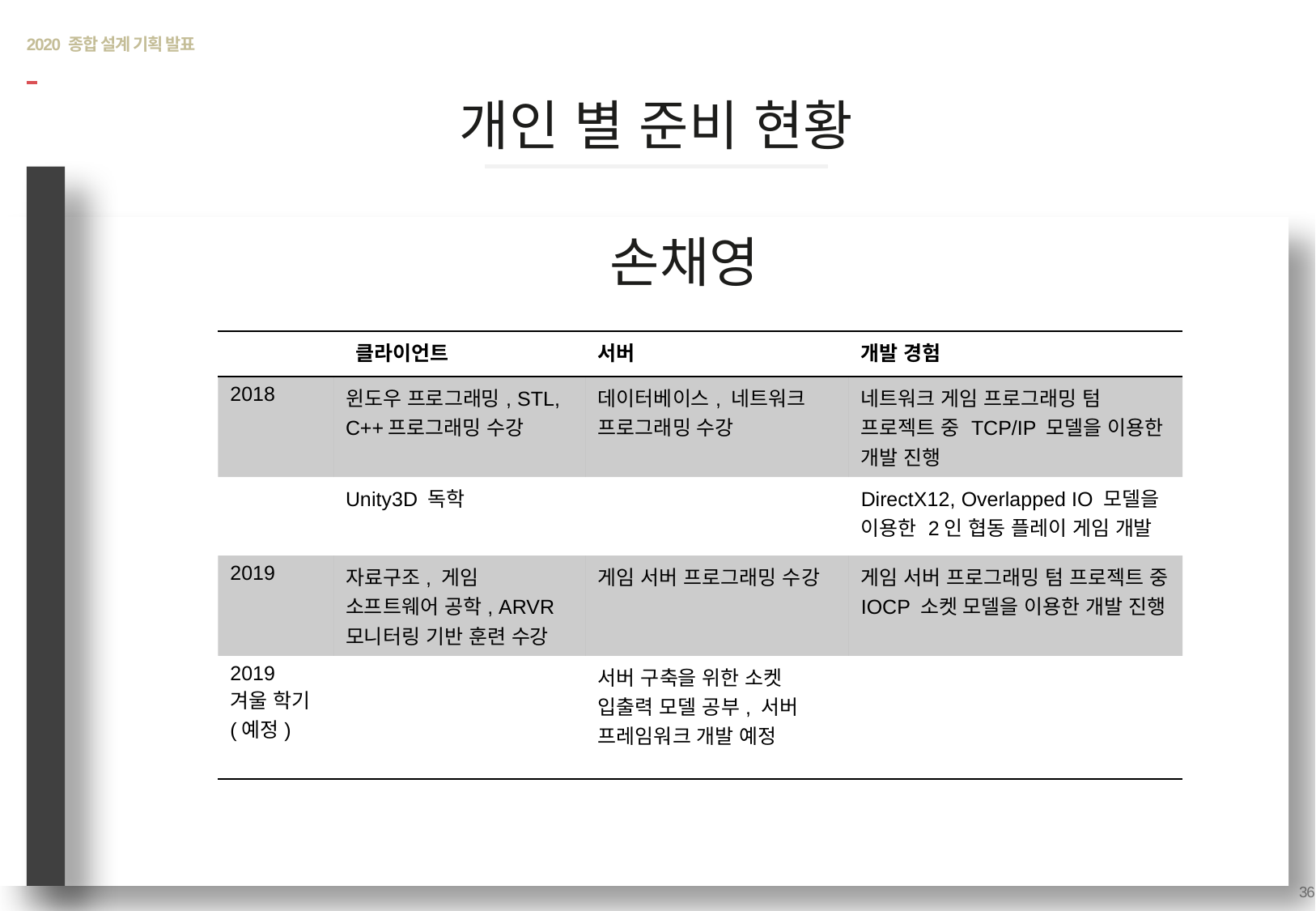

# 2020 종합 설계 기획 발표
개인 별 준비 현황

손채영
| 클라이언트 |  | 서버 | 개발 경험 |
| --- | --- | --- | --- |
| 2018 | 윈도우 프로그래밍, STL, C++프로그래밍 수강 | 데이터베이스, 네트워크 프로그래밍 수강 | 네트워크 게임 프로그래밍 텀 프로젝트 중 TCP/IP 모델을 이용한 개발 진행 |
|  | Unity3D 독학 |  | DirectX12, Overlapped IO 모델을 이용한 2인 협동 플레이 게임 개발 |
| 2019 | 자료구조, 게임 소프트웨어 공학, ARVR 모니터링 기반 훈련 수강 | 게임 서버 프로그래밍 수강 | 게임 서버 프로그래밍 텀 프로젝트 중 IOCP 소켓 모델을 이용한 개발 진행 |
| 2019 겨울 학기 (예정) |  | 서버 구축을 위한 소켓 입출력 모델 공부, 서버 프레임워크 개발 예정 |  |
36